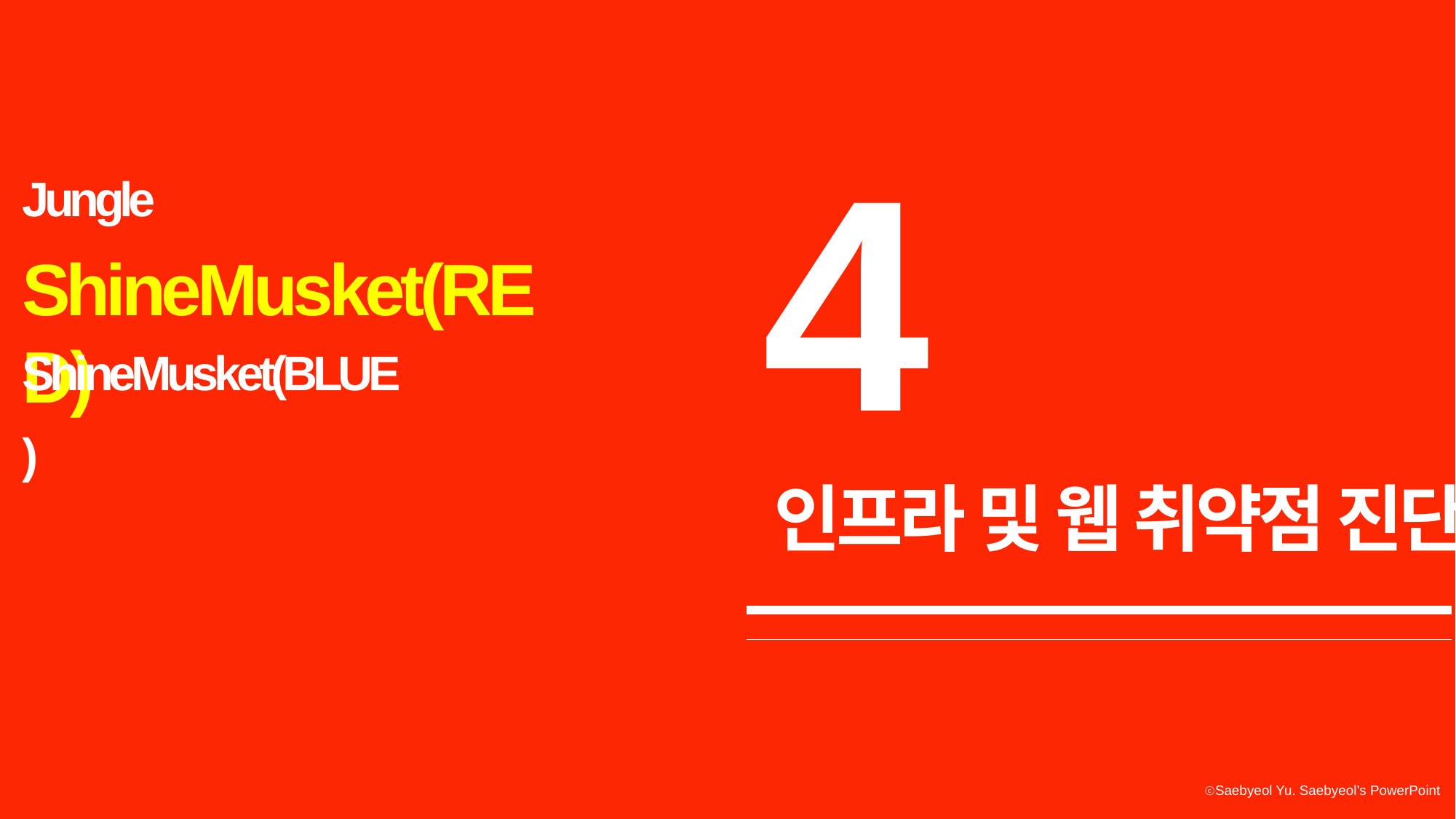

4
인프라 및 웹 취약점 진단
Jungle
ShineMusket(RED)
ShineMusket(BLUE)